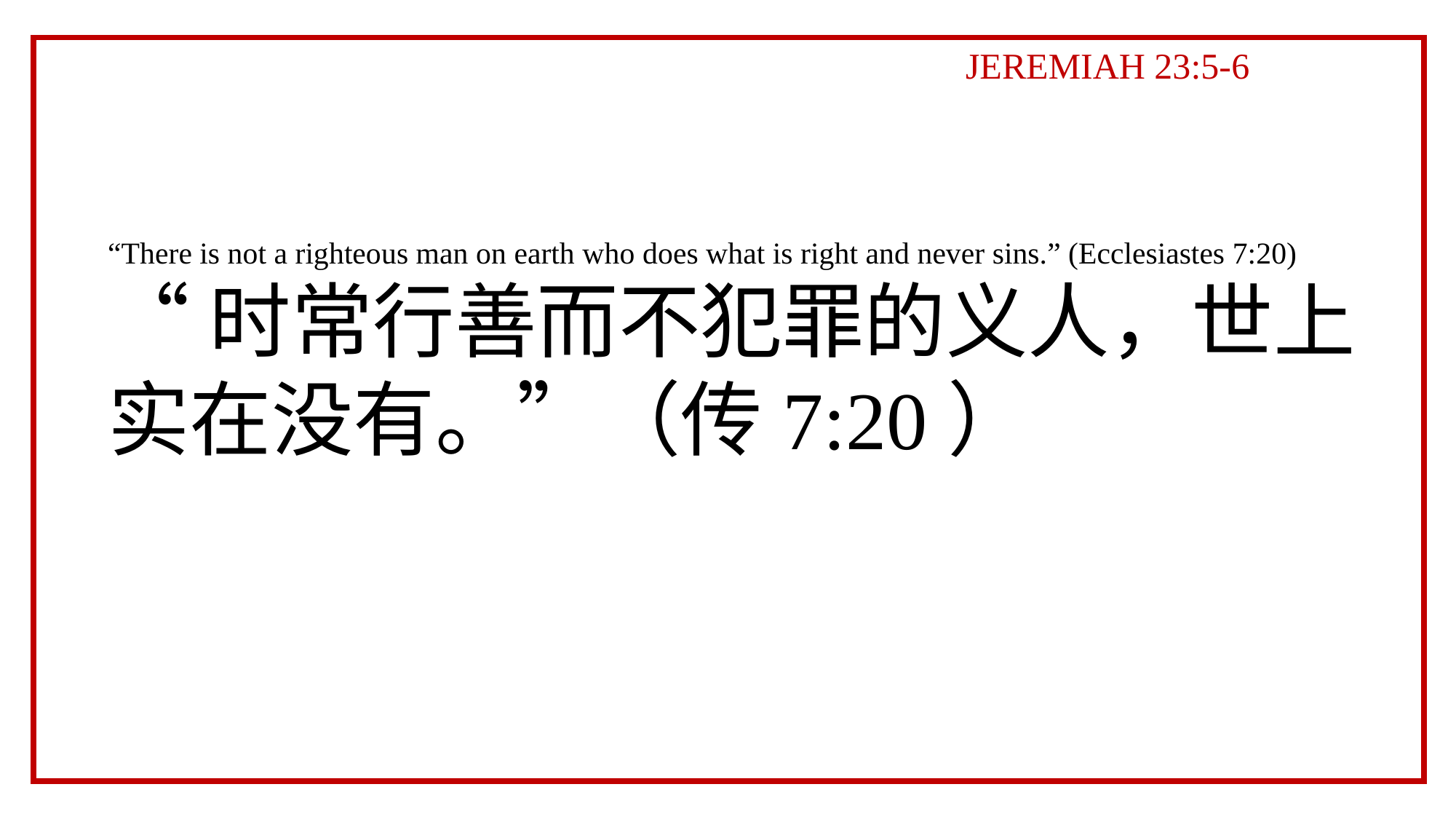

JEREMIAH 23:5-6
“There is not a righteous man on earth who does what is right and never sins.” (Ecclesiastes 7:20)
“时常行善而不犯罪的义人，世上实在没有。”（传7:20）